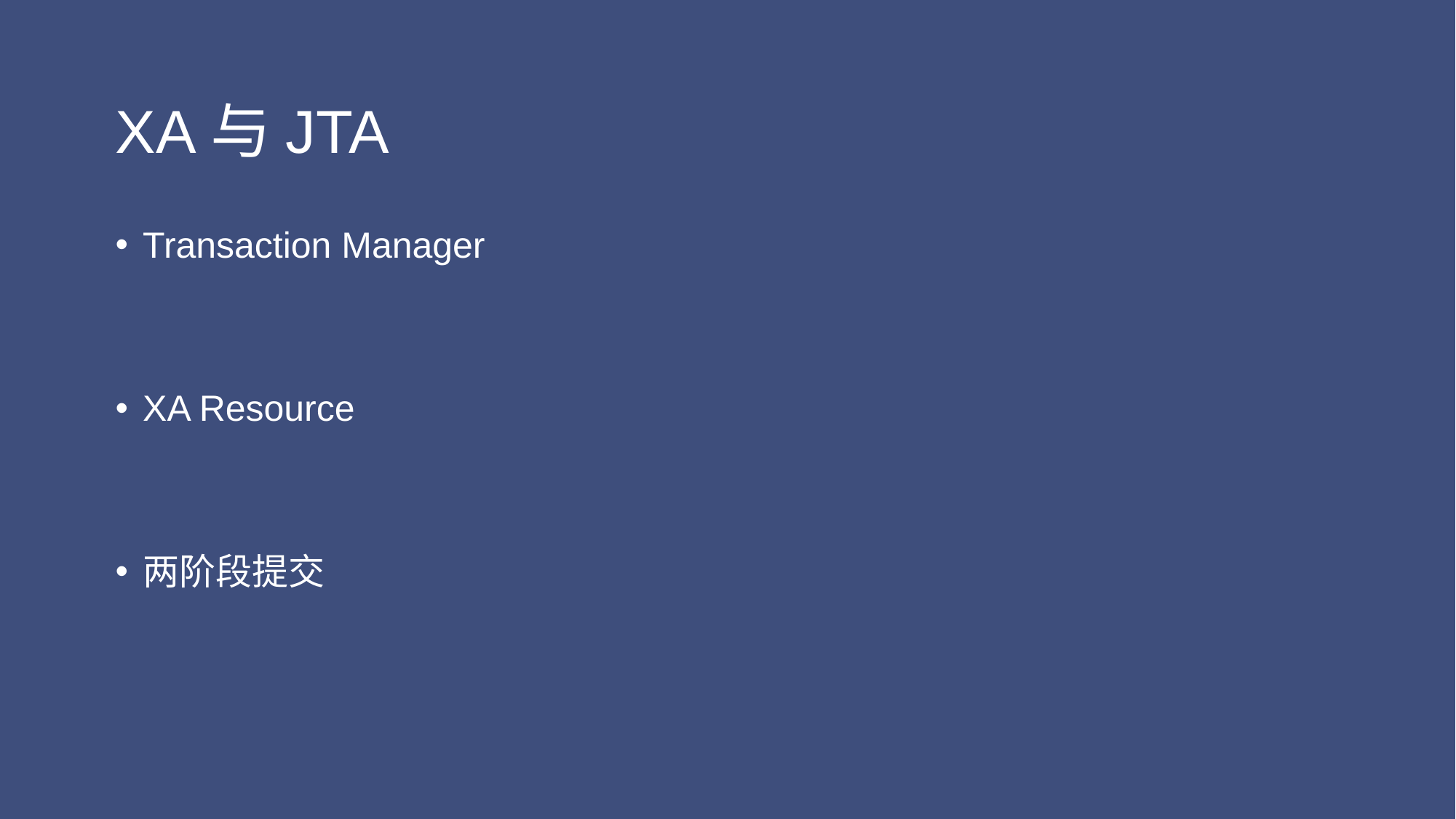

# XA与JTA
Transaction Manager

XA Resource

两阶段提交